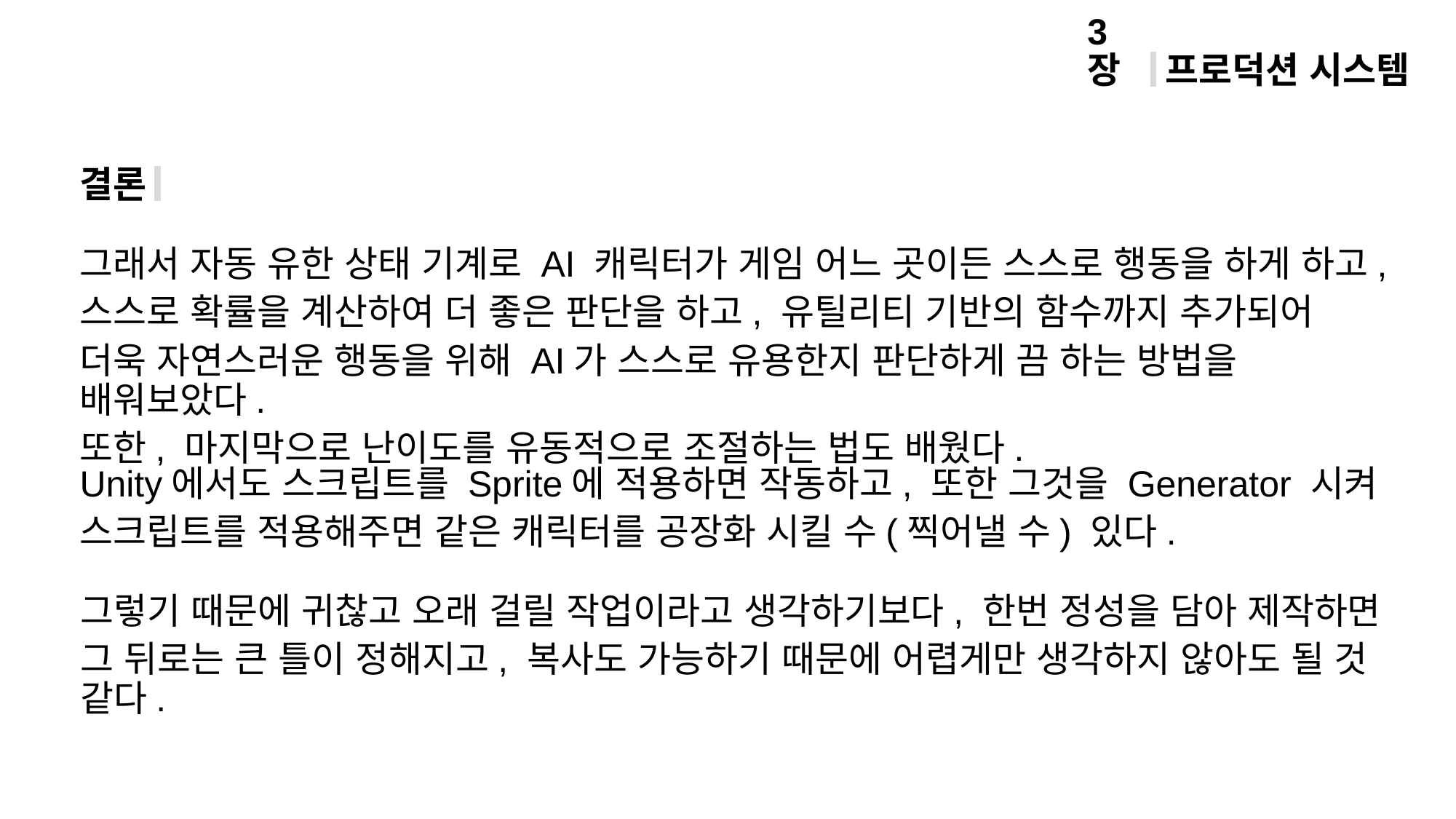

프로덕션 시스템
3장
결론
그래서 자동 유한 상태 기계로 AI 캐릭터가 게임 어느 곳이든 스스로 행동을 하게 하고,
스스로 확률을 계산하여 더 좋은 판단을 하고, 유틸리티 기반의 함수까지 추가되어
더욱 자연스러운 행동을 위해 AI가 스스로 유용한지 판단하게 끔 하는 방법을 배워보았다.
또한, 마지막으로 난이도를 유동적으로 조절하는 법도 배웠다.
Unity에서도 스크립트를 Sprite에 적용하면 작동하고, 또한 그것을 Generator 시켜
스크립트를 적용해주면 같은 캐릭터를 공장화 시킬 수(찍어낼 수) 있다.
그렇기 때문에 귀찮고 오래 걸릴 작업이라고 생각하기보다, 한번 정성을 담아 제작하면
그 뒤로는 큰 틀이 정해지고, 복사도 가능하기 때문에 어렵게만 생각하지 않아도 될 것 같다.